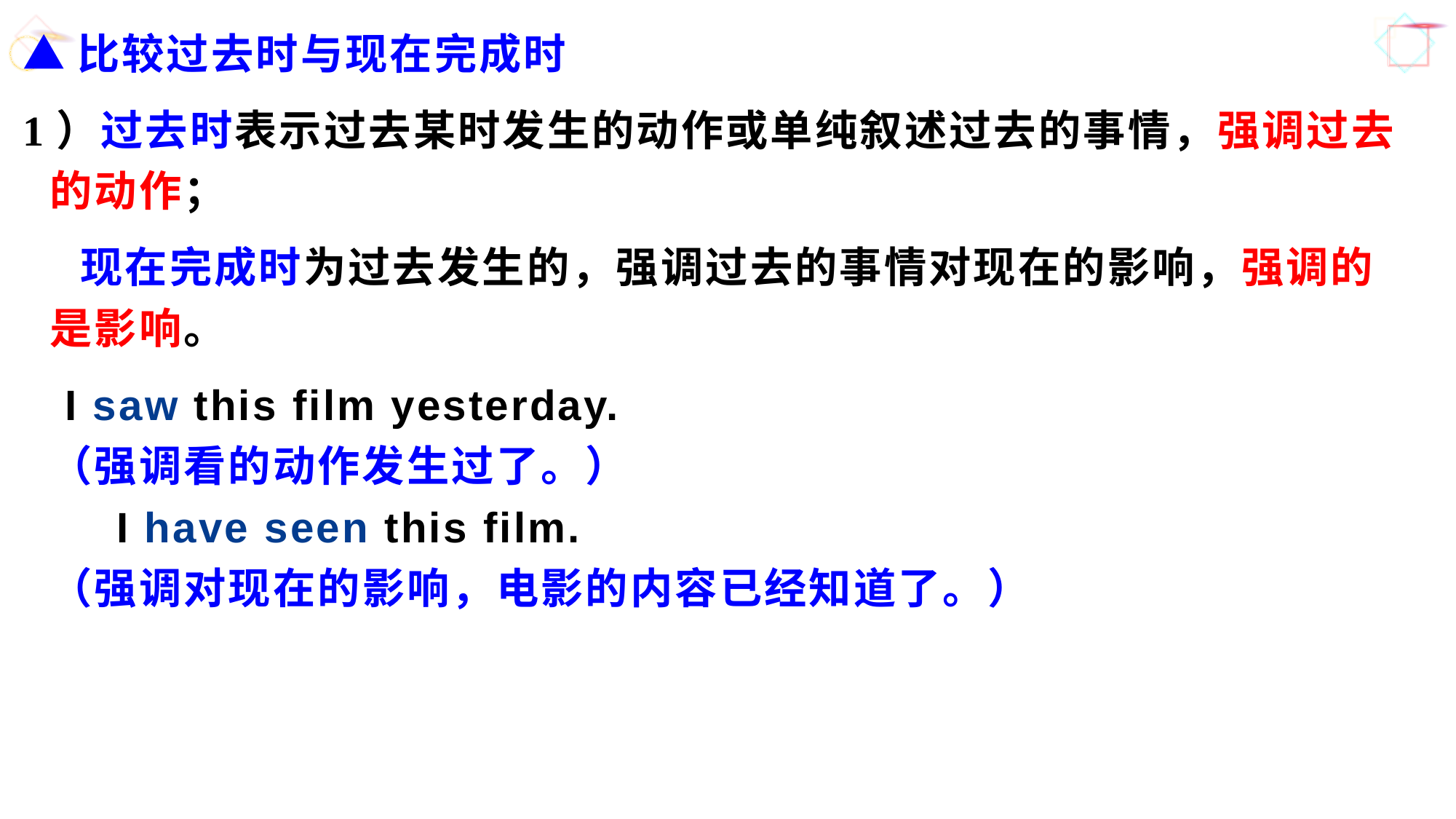

▲比较过去时与现在完成时
1）过去时表示过去某时发生的动作或单纯叙述过去的事情，强调过去的动作；
    现在完成时为过去发生的，强调过去的事情对现在的影响，强调的是影响。
   I saw this film yesterday.
（强调看的动作发生过了。）
　 I have seen this film.
（强调对现在的影响，电影的内容已经知道了。）